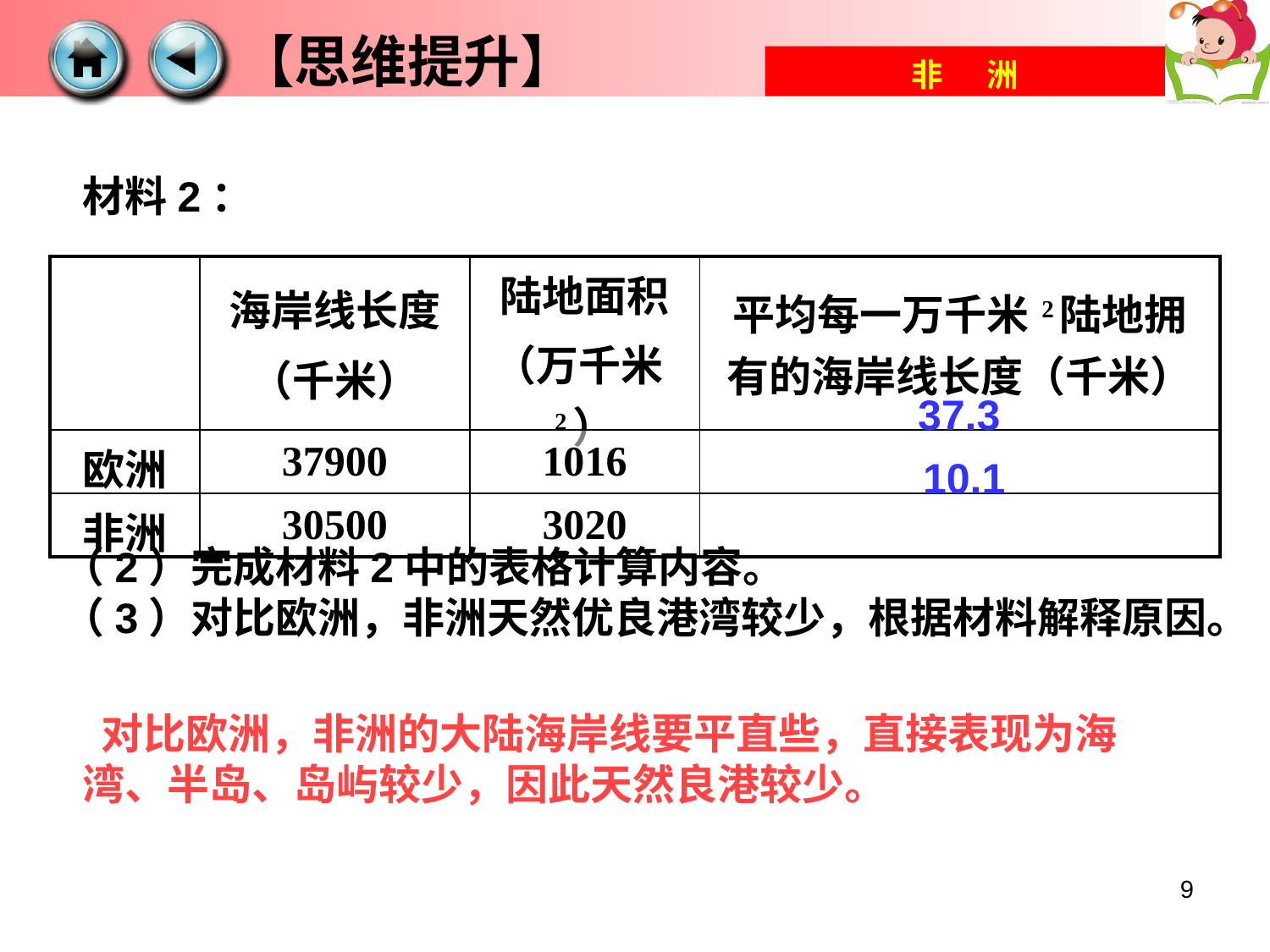

【思维提升】
材料2：
|  | 海岸线长度 （千米） | 陆地面积 （万千米2） | 平均每一万千米2陆地拥有的海岸线长度（千米） |
| --- | --- | --- | --- |
| 欧洲 | 37900 | 1016 |  |
| 非洲 | 30500 | 3020 |  |
37.3
10.1
（2）完成材料2中的表格计算内容。
（3）对比欧洲，非洲天然优良港湾较少，根据材料解释原因。
对比欧洲，非洲的大陆海岸线要平直些，直接表现为海湾、半岛、岛屿较少，因此天然良港较少。
9